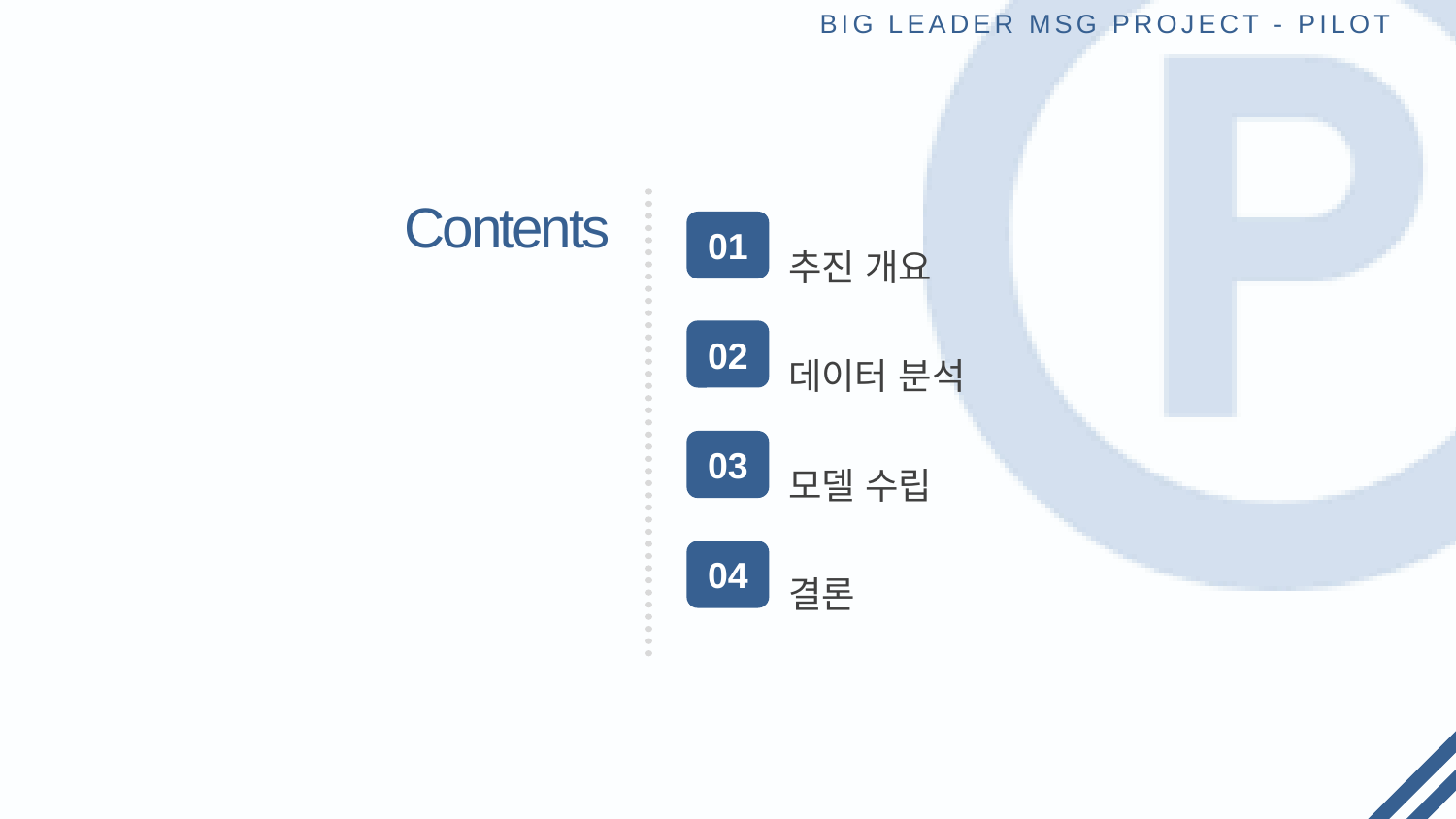

# Contents
추진 개요
데이터 분석
모델 수립
결론
01
02
03
04